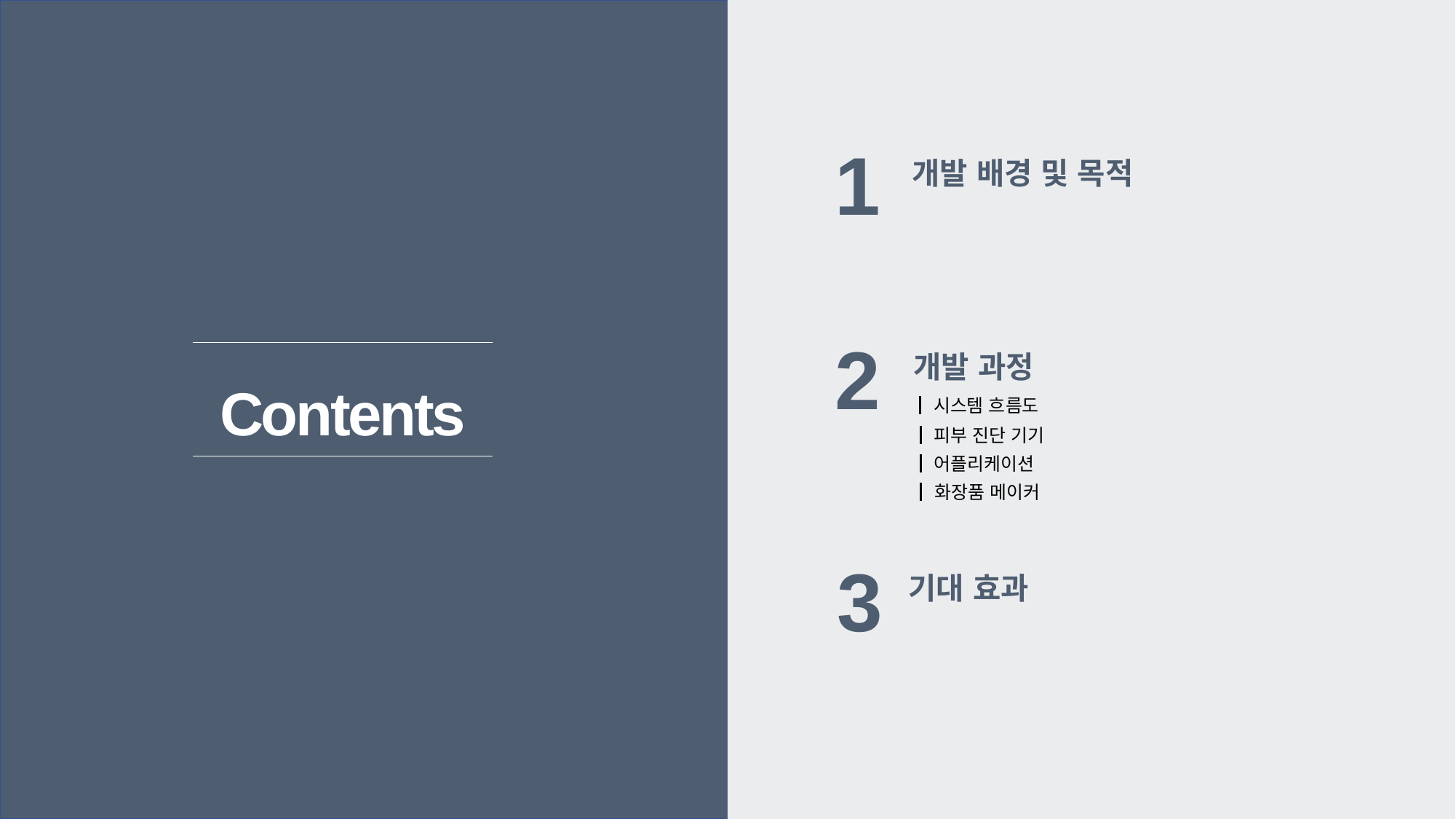

1
개발 배경 및 목적
2
Contents
개발 과정
┃시스템 흐름도
┃피부 진단 기기
┃어플리케이션
┃화장품 메이커
3
기대 효과